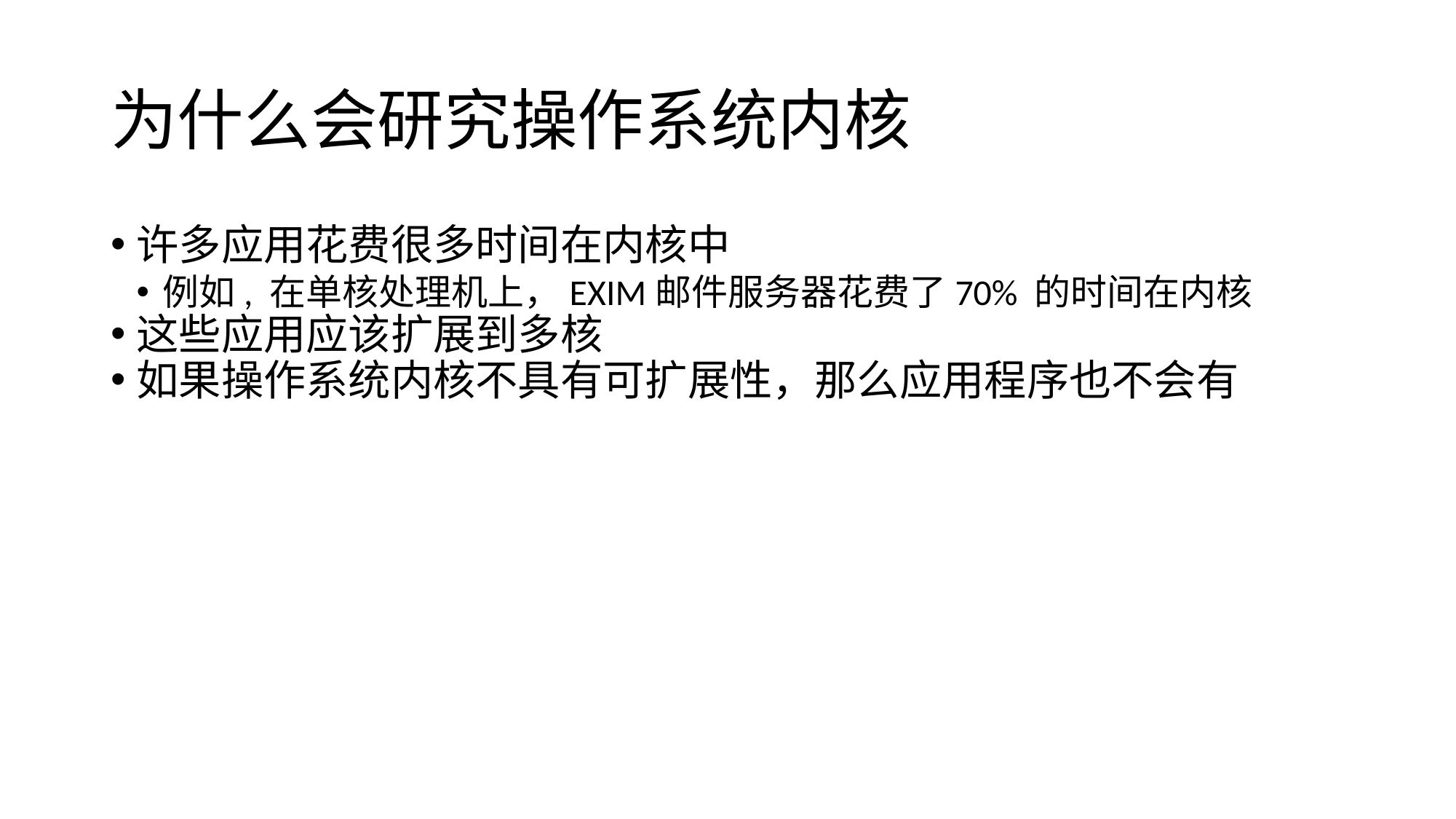

为什么会研究操作系统内核
许多应用花费很多时间在内核中
例如, 在单核处理机上，EXIM邮件服务器花费了70% 的时间在内核
这些应用应该扩展到多核
如果操作系统内核不具有可扩展性，那么应用程序也不会有